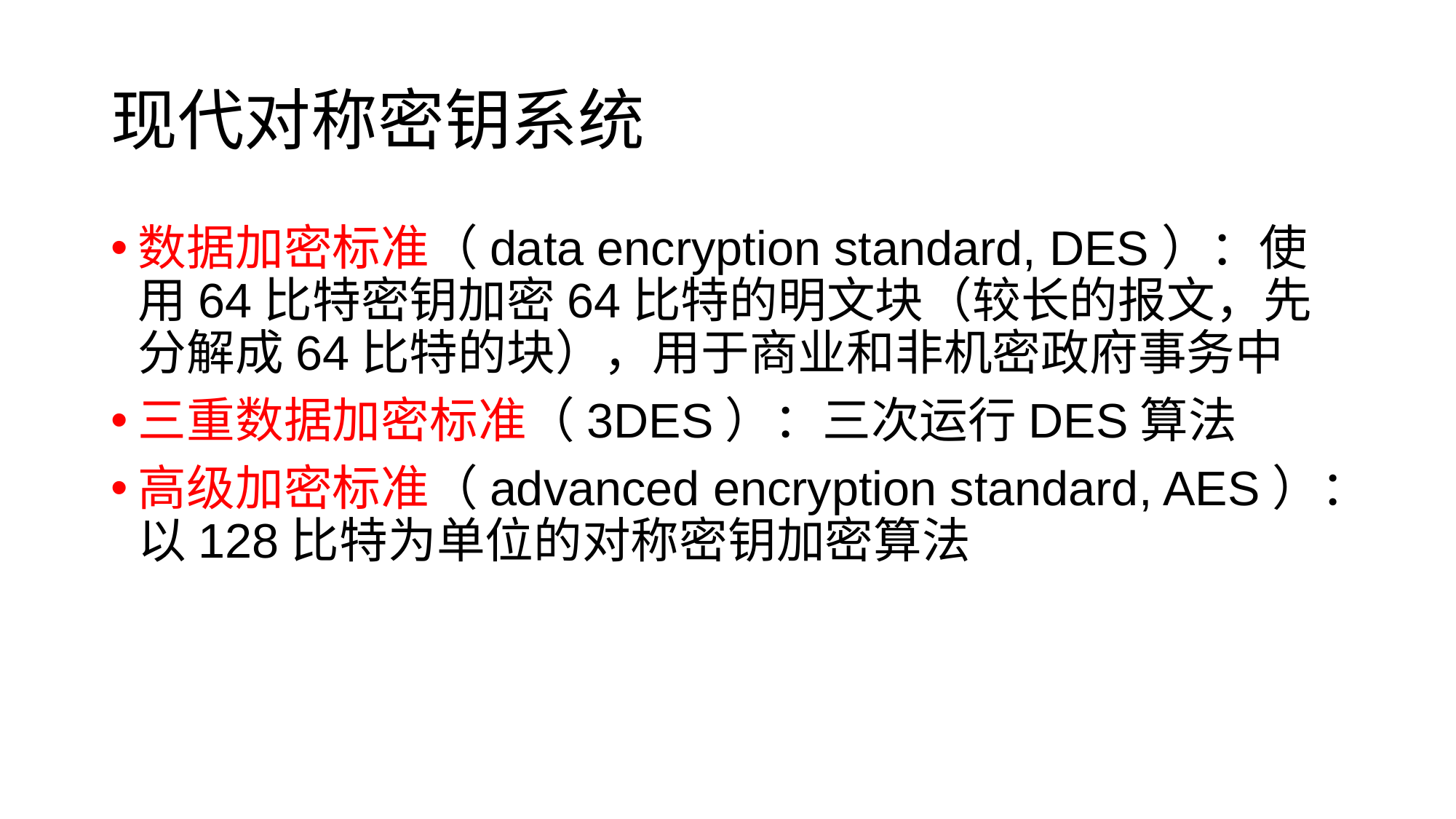

# 现代对称密钥系统
数据加密标准（data encryption standard, DES）：使用64比特密钥加密64比特的明文块（较长的报文，先分解成64比特的块），用于商业和非机密政府事务中
三重数据加密标准（3DES）：三次运行DES算法
高级加密标准（advanced encryption standard, AES）：以128比特为单位的对称密钥加密算法